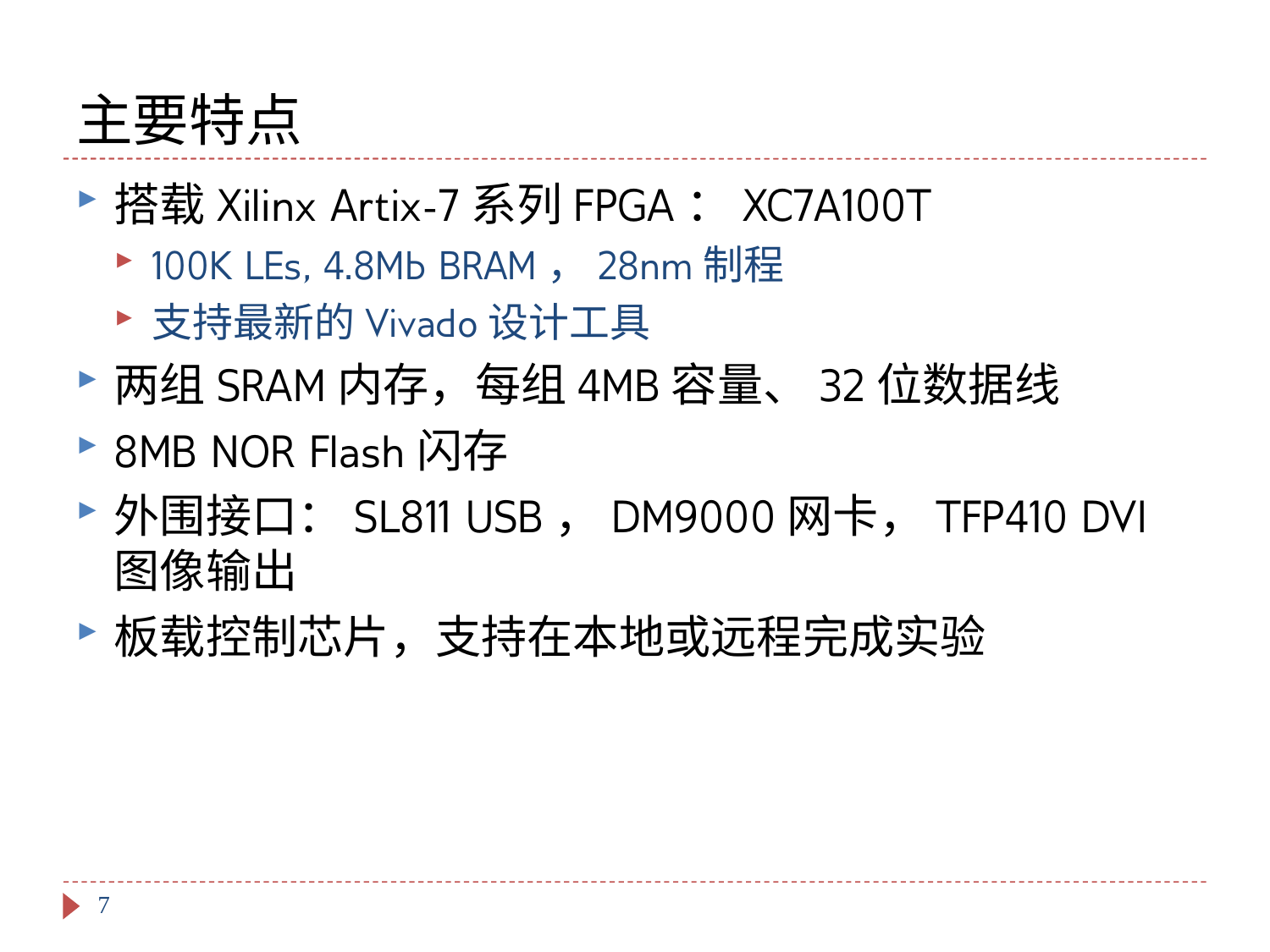

# 主要特点
搭载Xilinx Artix-7系列FPGA：XC7A100T
100K LEs, 4.8Mb BRAM，28nm制程
支持最新的Vivado设计工具
两组SRAM内存，每组4MB容量、32位数据线
8MB NOR Flash闪存
外围接口：SL811 USB，DM9000网卡，TFP410 DVI图像输出
板载控制芯片，支持在本地或远程完成实验

7